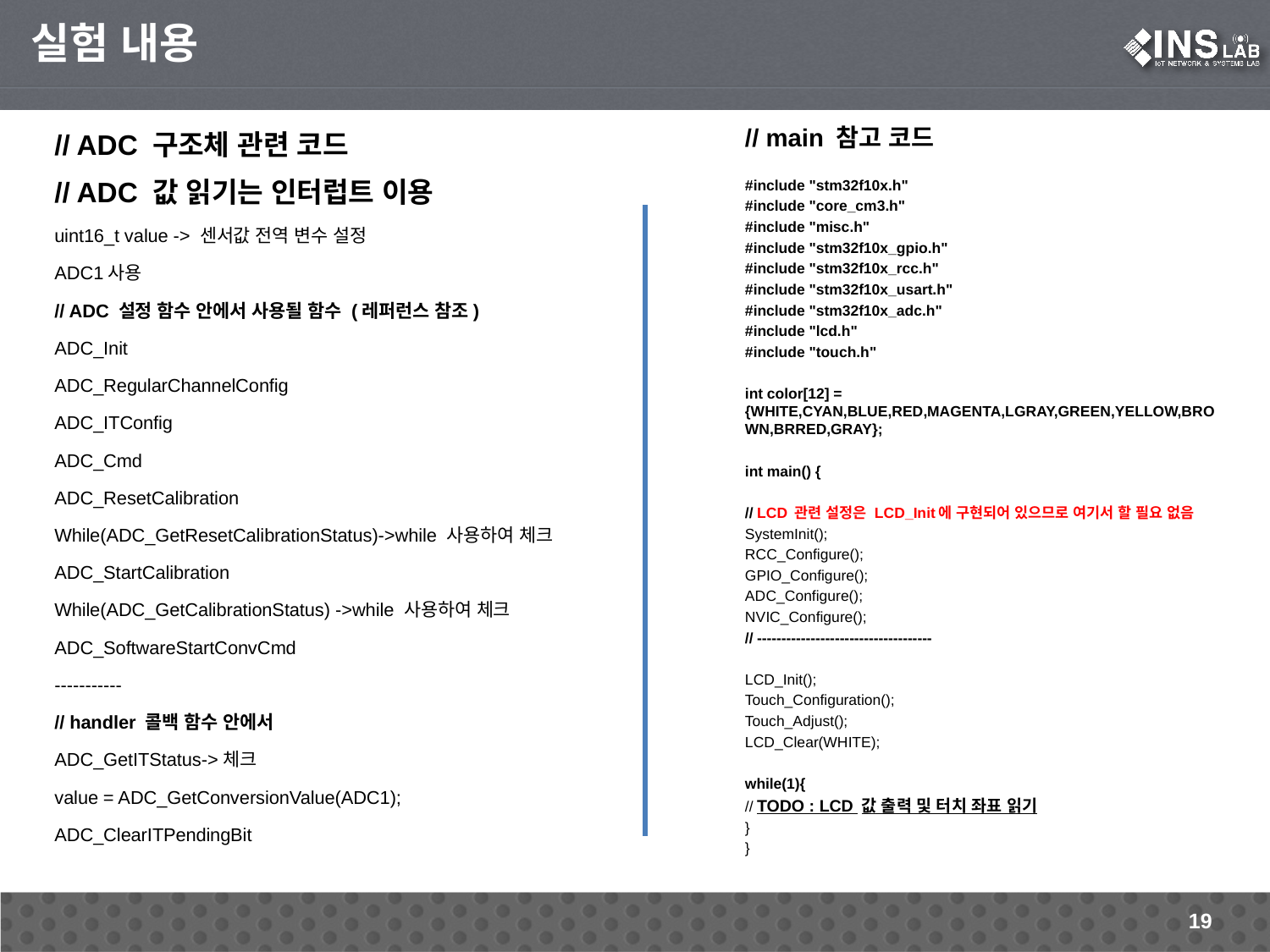

실험 내용

// main 참고 코드

#include "stm32f10x.h"
#include "core_cm3.h"
#include "misc.h"
#include "stm32f10x_gpio.h"
#include "stm32f10x_rcc.h"
#include "stm32f10x_usart.h"
#include "stm32f10x_adc.h"
#include "lcd.h"
#include "touch.h"

int color[12] = {WHITE,CYAN,BLUE,RED,MAGENTA,LGRAY,GREEN,YELLOW,BROWN,BRRED,GRAY};

int main() {

// LCD 관련 설정은 LCD_Init에 구현되어 있으므로 여기서 할 필요 없음
SystemInit();
RCC_Configure();
GPIO_Configure();
ADC_Configure();
NVIC_Configure();
// ------------------------------------

LCD_Init();
Touch_Configuration();
Touch_Adjust();
LCD_Clear(WHITE);

while(1){
// TODO : LCD 값 출력 및 터치 좌표 읽기
}
}
// ADC 구조체 관련 코드
// ADC 값 읽기는 인터럽트 이용
uint16_t value -> 센서값 전역 변수 설정
ADC1사용
// ADC 설정 함수 안에서 사용될 함수 (레퍼런스 참조)
ADC_Init
ADC_RegularChannelConfig
ADC_ITConfig
ADC_Cmd
ADC_ResetCalibration
While(ADC_GetResetCalibrationStatus)->while 사용하여 체크
ADC_StartCalibration
While(ADC_GetCalibrationStatus) ->while 사용하여 체크
ADC_SoftwareStartConvCmd
-----------
// handler 콜백 함수 안에서
ADC_GetITStatus->체크
value = ADC_GetConversionValue(ADC1);
ADC_ClearITPendingBit

19